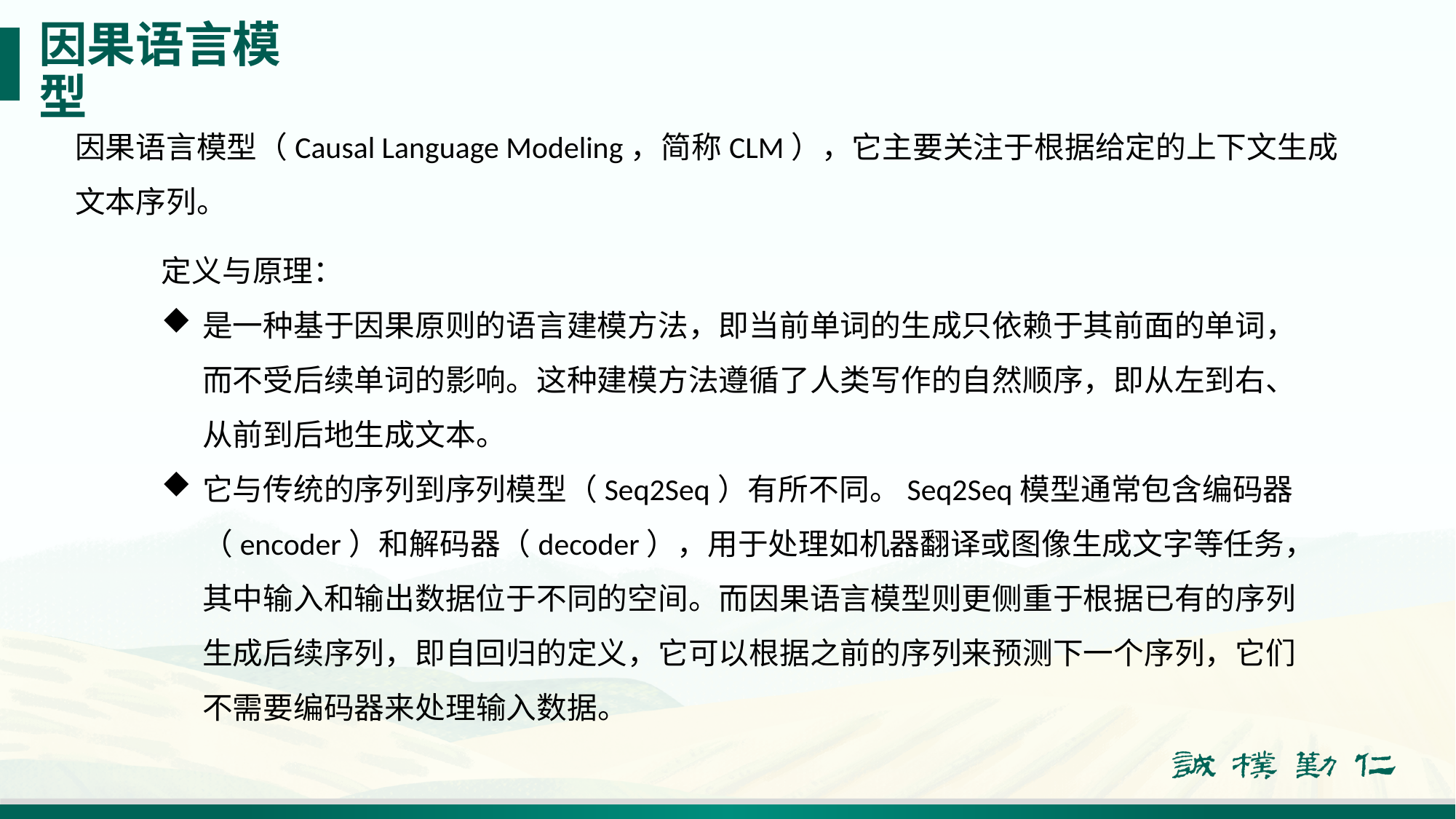

# 因果语言模型
因果语言模型（Causal Language Modeling，简称CLM），它主要关注于根据给定的上下文生成文本序列。

定义与原理：
是一种基于因果原则的语言建模方法，即当前单词的生成只依赖于其前面的单词，而不受后续单词的影响。这种建模方法遵循了人类写作的自然顺序，即从左到右、从前到后地生成文本。
它与传统的序列到序列模型（Seq2Seq）有所不同。Seq2Seq模型通常包含编码器（encoder）和解码器（decoder），用于处理如机器翻译或图像生成文字等任务，其中输入和输出数据位于不同的空间。而因果语言模型则更侧重于根据已有的序列生成后续序列，即自回归的定义，它可以根据之前的序列来预测下一个序列，它们不需要编码器来处理输入数据。